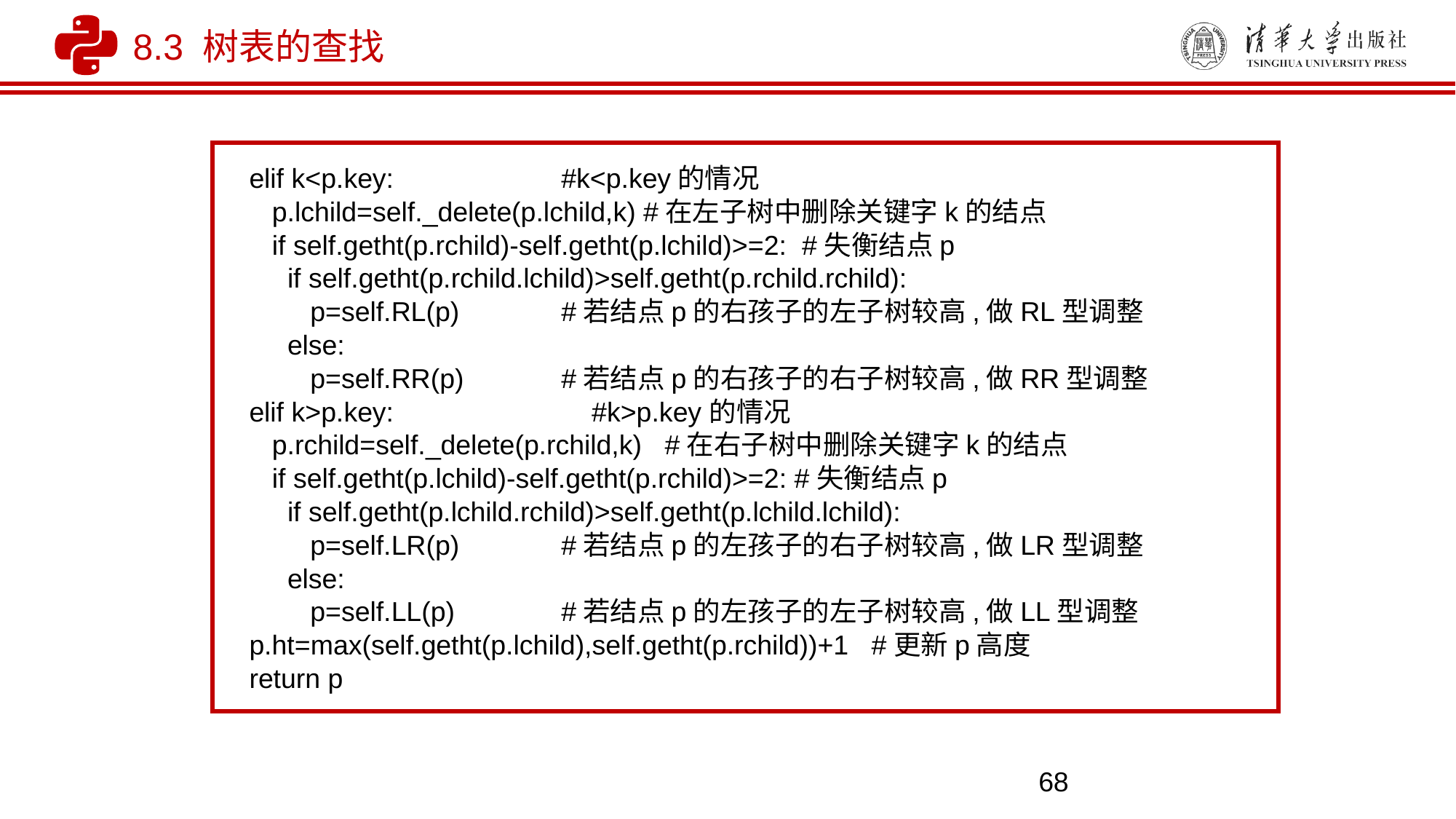

8.3 树表的查找
  elif k<p.key:                 	#k<p.key的情况
     p.lchild=self._delete(p.lchild,k) #在左子树中删除关键字k的结点
     if self.getht(p.rchild)-self.getht(p.lchild)>=2:  #失衡结点p
       if self.getht(p.rchild.lchild)>self.getht(p.rchild.rchild):
          p=self.RL(p)       	#若结点p的右孩子的左子树较高,做RL型调整
       else:
          p=self.RR(p)       	#若结点p的右孩子的右子树较高,做RR型调整
  elif k>p.key:                          #k>p.key的情况
     p.rchild=self._delete(p.rchild,k)   #在右子树中删除关键字k的结点
     if self.getht(p.lchild)-self.getht(p.rchild)>=2: #失衡结点p
       if self.getht(p.lchild.rchild)>self.getht(p.lchild.lchild):
          p=self.LR(p)      	#若结点p的左孩子的右子树较高,做LR型调整
       else:
          p=self.LL(p)       	#若结点p的左孩子的左子树较高,做LL型调整
  p.ht=max(self.getht(p.lchild),self.getht(p.rchild))+1   #更新p高度
  return p
68